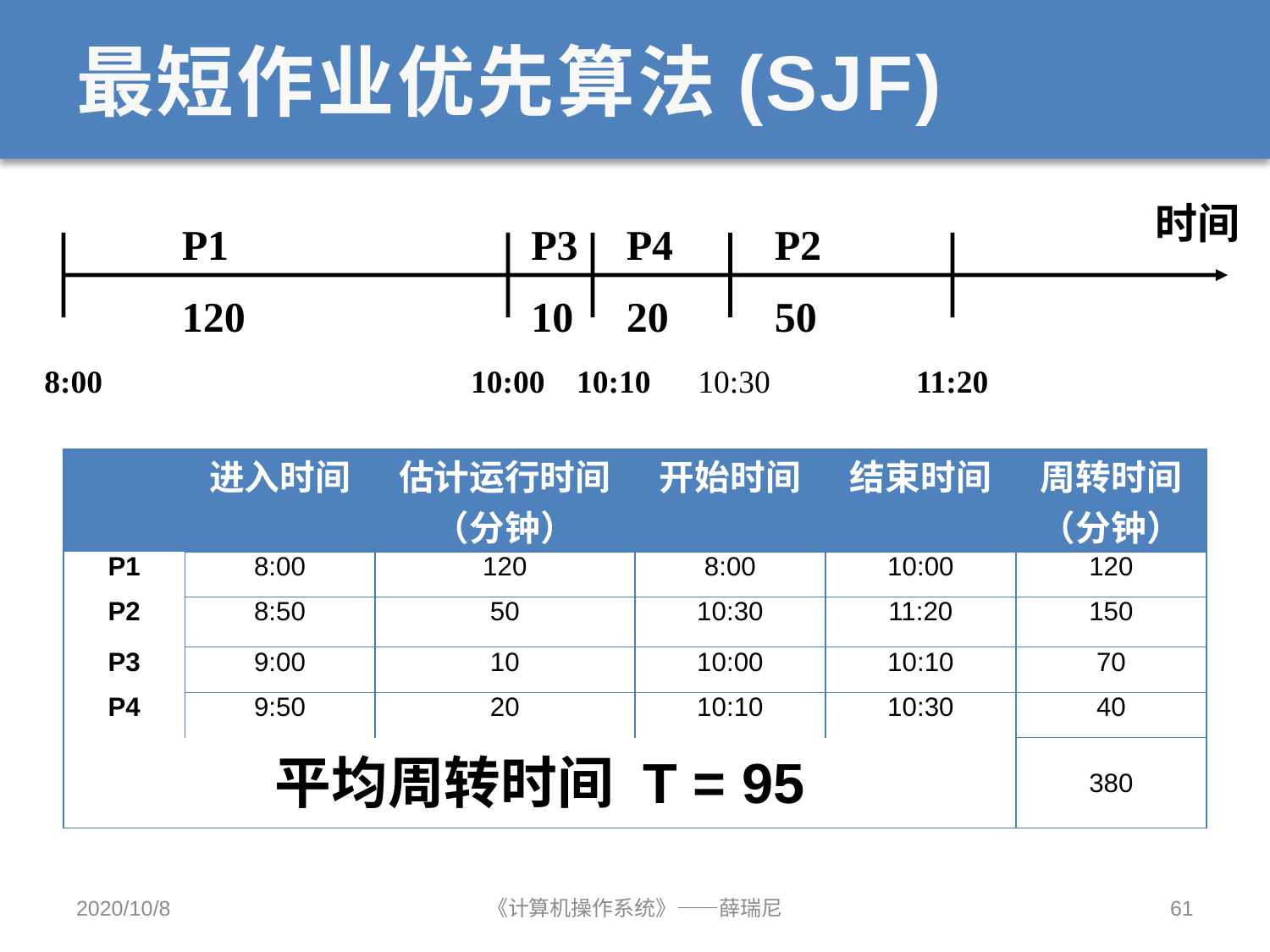

# 最短作业优先算法(SJF)
时间
P1
120
P3
10
P4
20
P2
50

8:00
10:00
10:10
 10:30
11:20
|  | 进入时间 | 估计运行时间 （分钟） | 开始时间 | 结束时间 | 周转时间 （分钟） |
| --- | --- | --- | --- | --- | --- |
| P1 | 8:00 | 120 | 8:00 | 10:00 | 120 |
| P2 | 8:50 | 50 | 10:30 | 11:20 | 150 |
| P3 | 9:00 | 10 | 10:00 | 10:10 | 70 |
| P4 | 9:50 | 20 | 10:10 | 10:30 | 40 |
| 平均周转时间 T = 95 |  |  |  |  | 380 |
2020/10/8
《计算机操作系统》——薛瑞尼
61